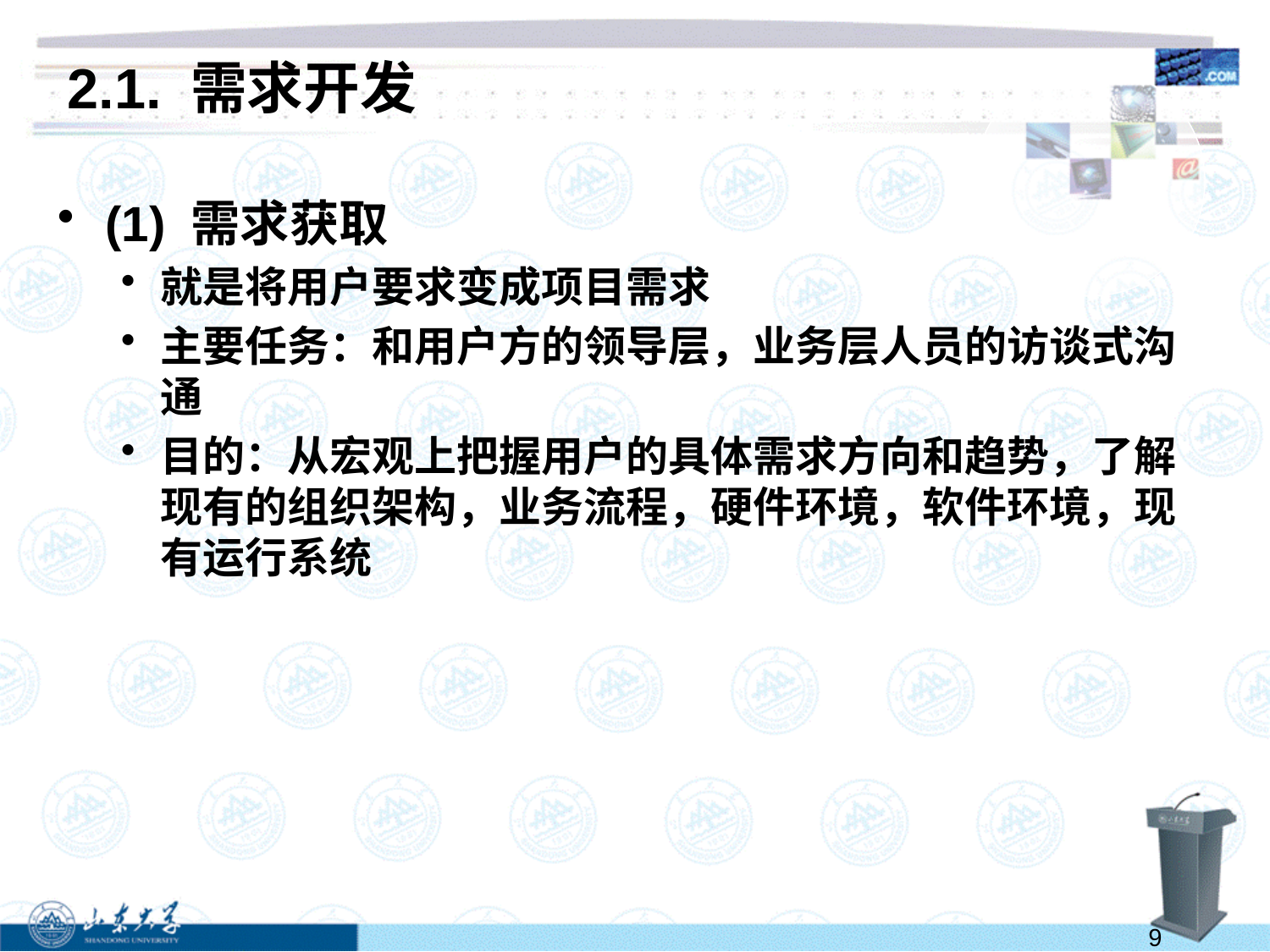

# 2.1. 需求开发
(1) 需求获取
就是将用户要求变成项目需求
主要任务：和用户方的领导层，业务层人员的访谈式沟通
目的：从宏观上把握用户的具体需求方向和趋势，了解现有的组织架构，业务流程，硬件环境，软件环境，现有运行系统

9